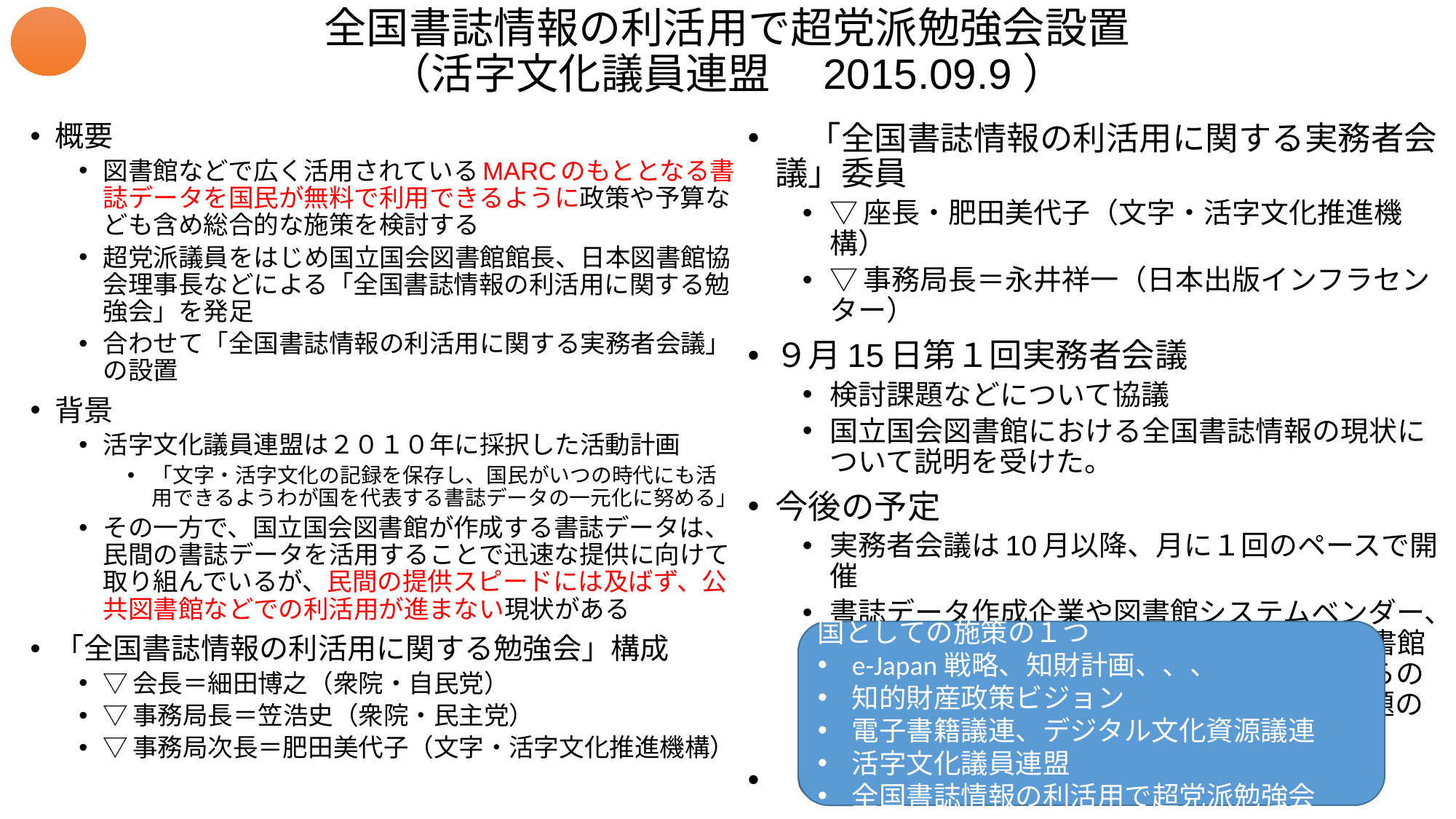

# 全国書誌情報の利活用で超党派勉強会設置 （活字文化議員連盟　2015.09.9）
概要
図書館などで広く活用されているMARCのもととなる書誌データを国民が無料で利用できるように政策や予算なども含め総合的な施策を検討する
超党派議員をはじめ国立国会図書館館長、日本図書館協会理事長などによる「全国書誌情報の利活用に関する勉強会」を発足
合わせて「全国書誌情報の利活用に関する実務者会議」の設置
背景
活字文化議員連盟は２０１０年に採択した活動計画
「文字・活字文化の記録を保存し、国民がいつの時代にも活用できるようわが国を代表する書誌データの一元化に努める」
その一方で、国立国会図書館が作成する書誌データは、民間の書誌データを活用することで迅速な提供に向けて取り組んでいるが、民間の提供スピードには及ばず、公共図書館などでの利活用が進まない現状がある
「全国書誌情報の利活用に関する勉強会」構成
▽会長＝細田博之（衆院・自民党）
▽事務局長＝笠浩史（衆院・民主党）
▽事務局次長＝肥田美代子（文字・活字文化推進機構）
　「全国書誌情報の利活用に関する実務者会議」委員
▽座長・肥田美代子（文字・活字文化推進機構）
▽事務局長＝永井祥一（日本出版インフラセンター）
９月15日第１回実務者会議
検討課題などについて協議
国立国会図書館における全国書誌情報の現状について説明を受けた。
今後の予定
実務者会議は10月以降、月に１回のペースで開催
書誌データ作成企業や図書館システムベンダー、書店、出版社、県立・市立・町立の公共図書館や大学図書館など、あらゆるプレーヤーからのヒアリングなどを通して、来春をめどに課題のたたき台をとりまとめる。
（引用：文化通信2015.09.28）

国としての施策の１つ
e-Japan戦略、知財計画、、、
知的財産政策ビジョン
電子書籍議連、デジタル文化資源議連
活字文化議員連盟
全国書誌情報の利活用で超党派勉強会